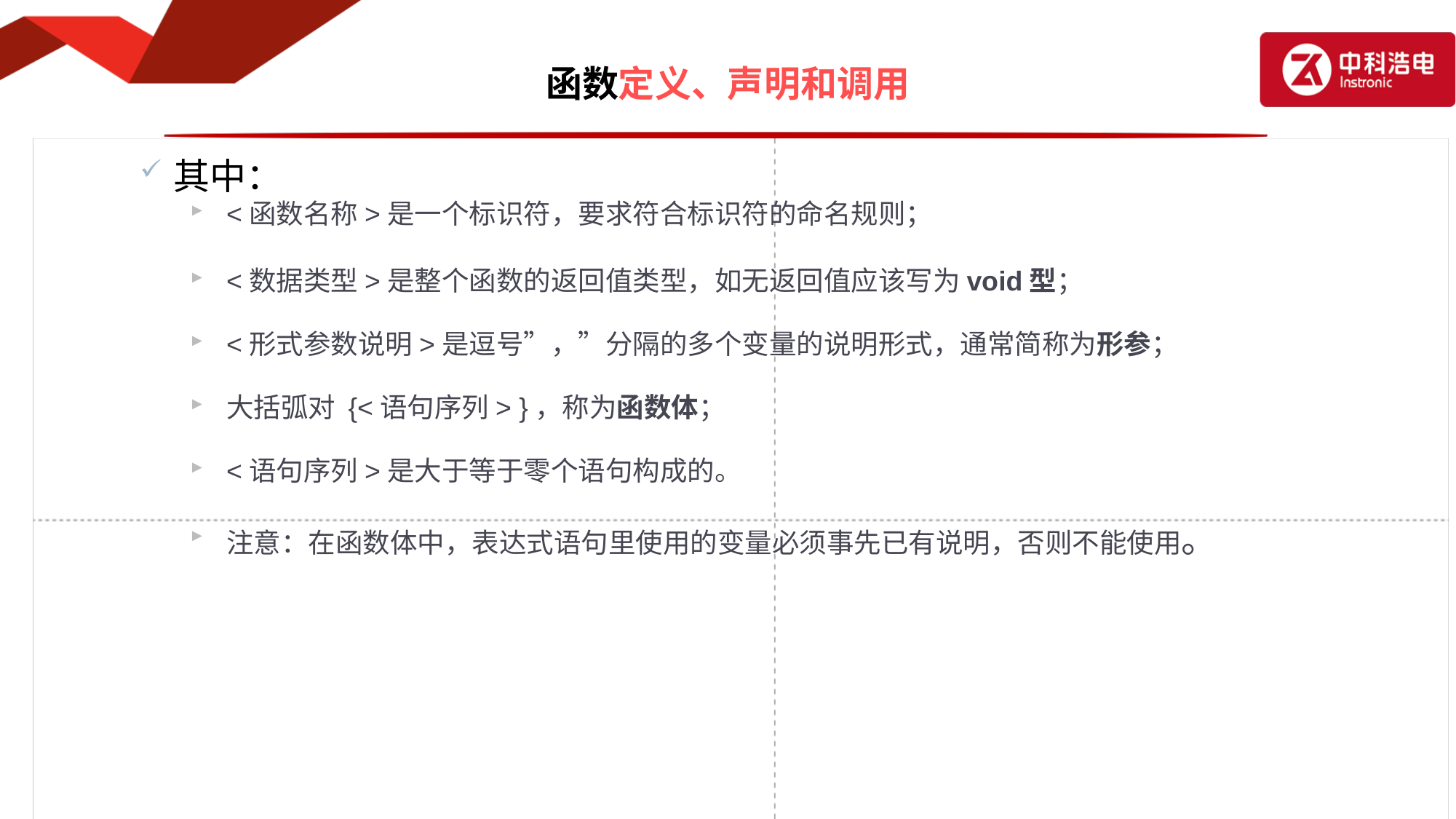

# 函数定义、声明和调用
其中：
<函数名称>是一个标识符，要求符合标识符的命名规则；

<数据类型>是整个函数的返回值类型，如无返回值应该写为void型；

<形式参数说明>是逗号”，”分隔的多个变量的说明形式，通常简称为形参；

大括弧对 {<语句序列> }，称为函数体；

<语句序列>是大于等于零个语句构成的。

注意：在函数体中，表达式语句里使用的变量必须事先已有说明，否则不能使用。